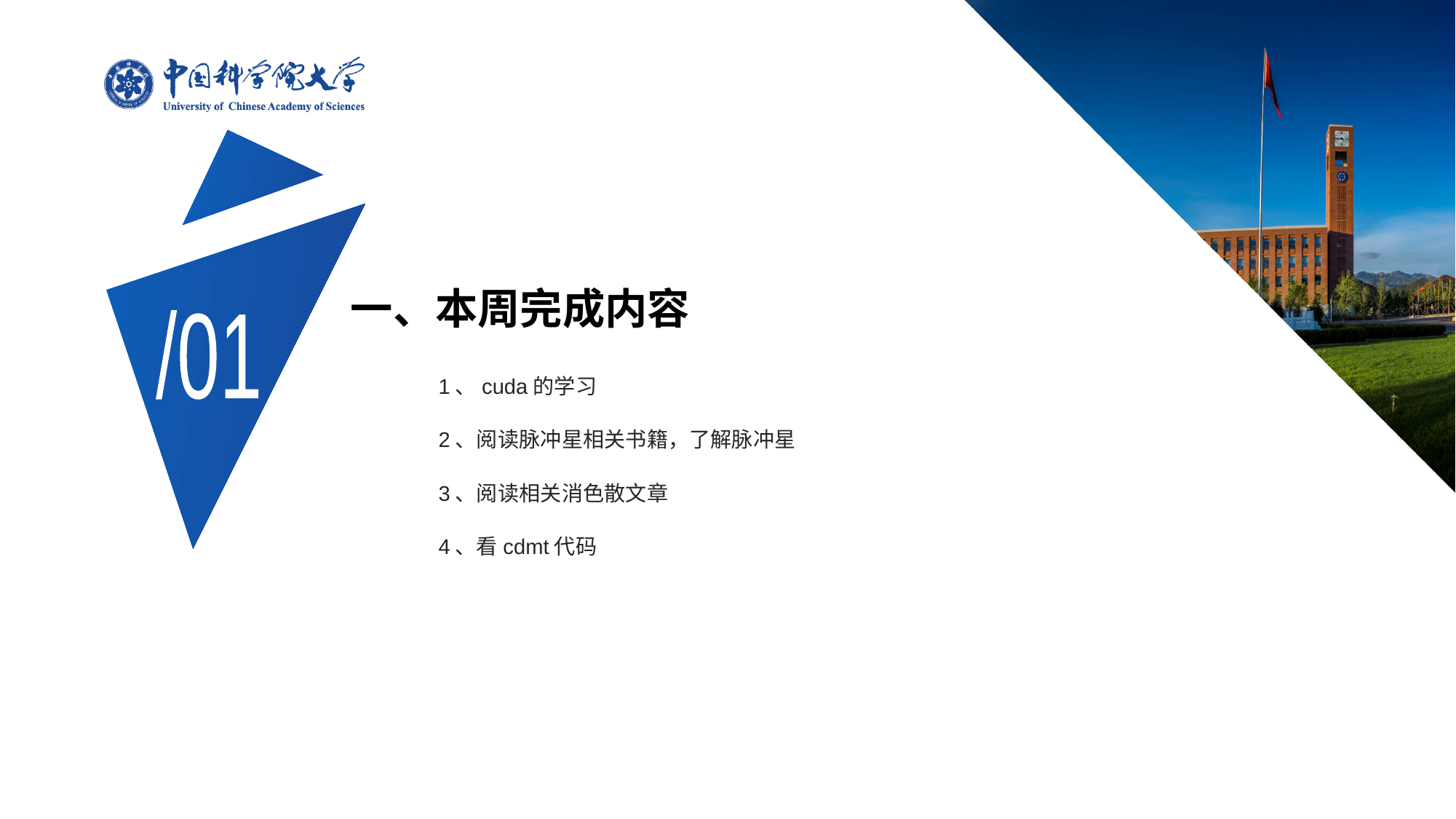

# 一、本周完成内容
/01
1、cuda的学习
2、阅读脉冲星相关书籍，了解脉冲星
3、阅读相关消色散文章
4、看cdmt代码